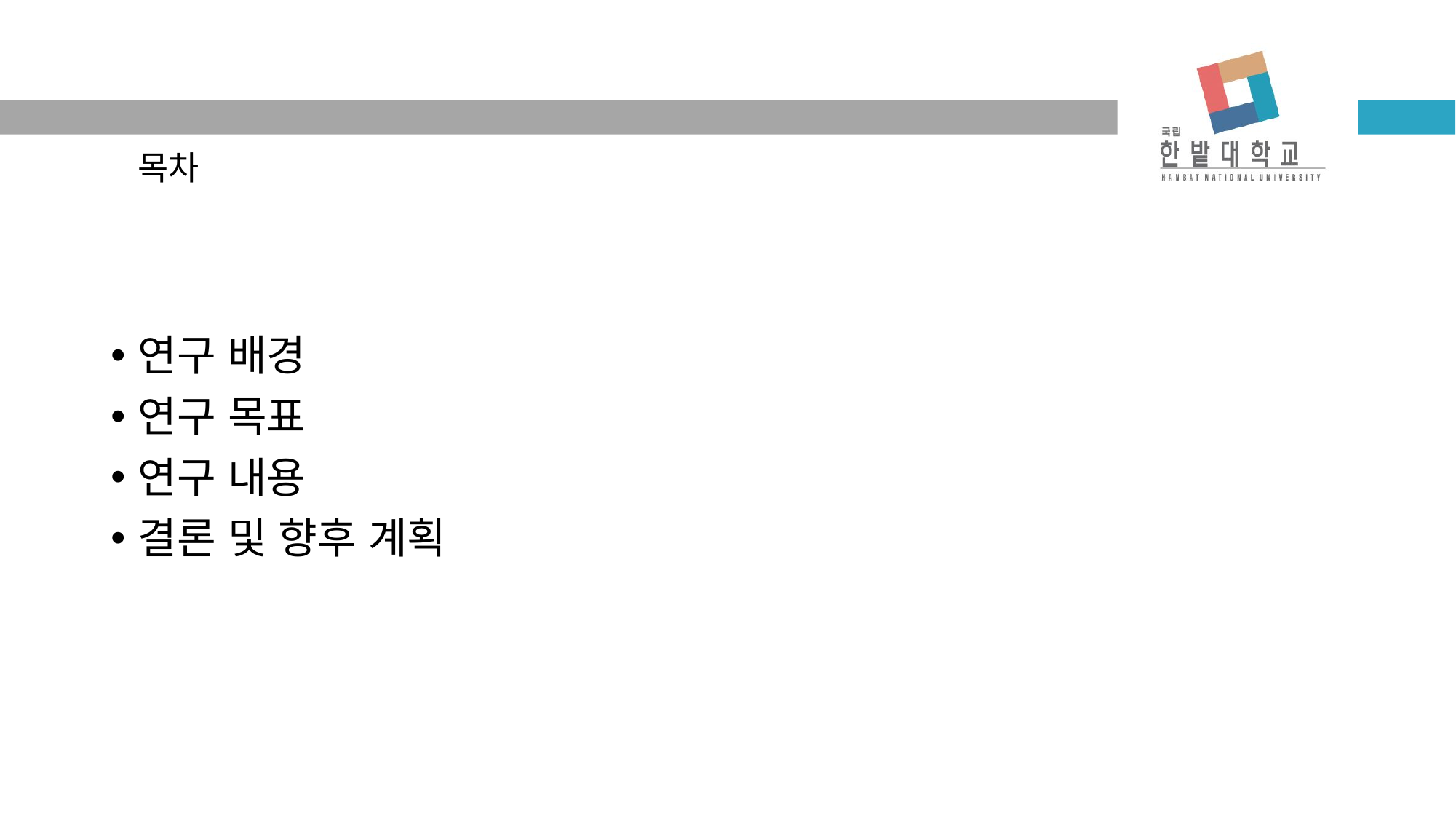

목차
연구 배경
연구 목표
연구 내용
결론 및 향후 계획